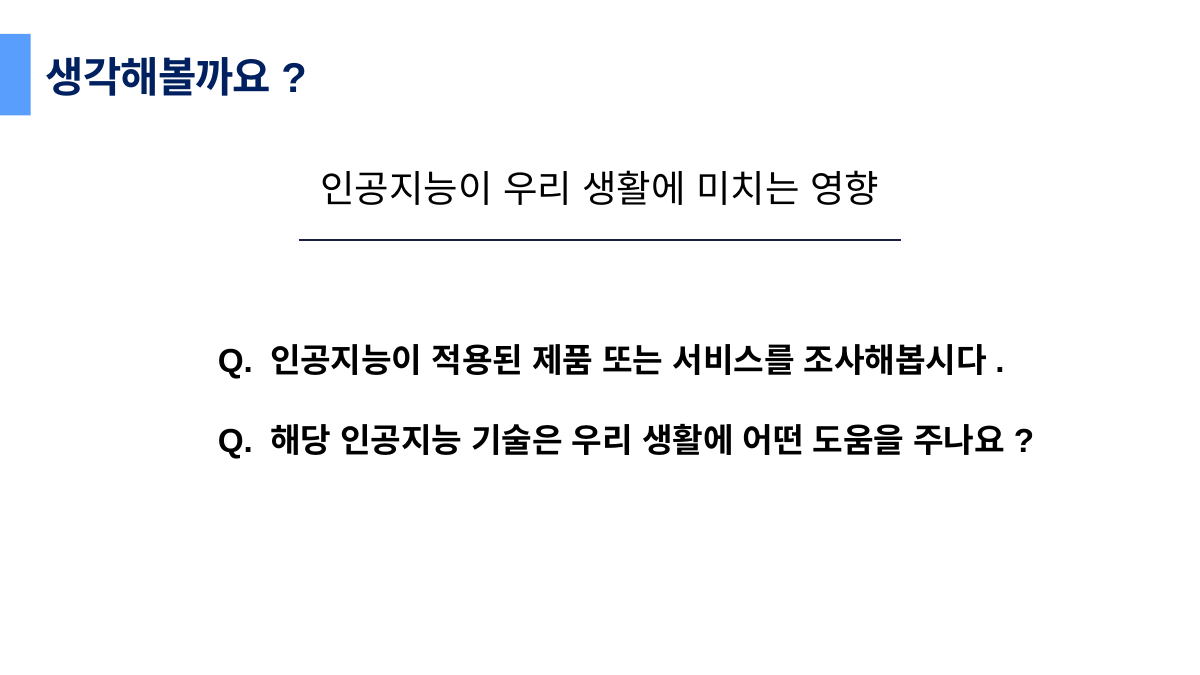

생각해볼까요?
인공지능이 우리 생활에 미치는 영향
Q. 인공지능이 적용된 제품 또는 서비스를 조사해봅시다.

Q. 해당 인공지능 기술은 우리 생활에 어떤 도움을 주나요?